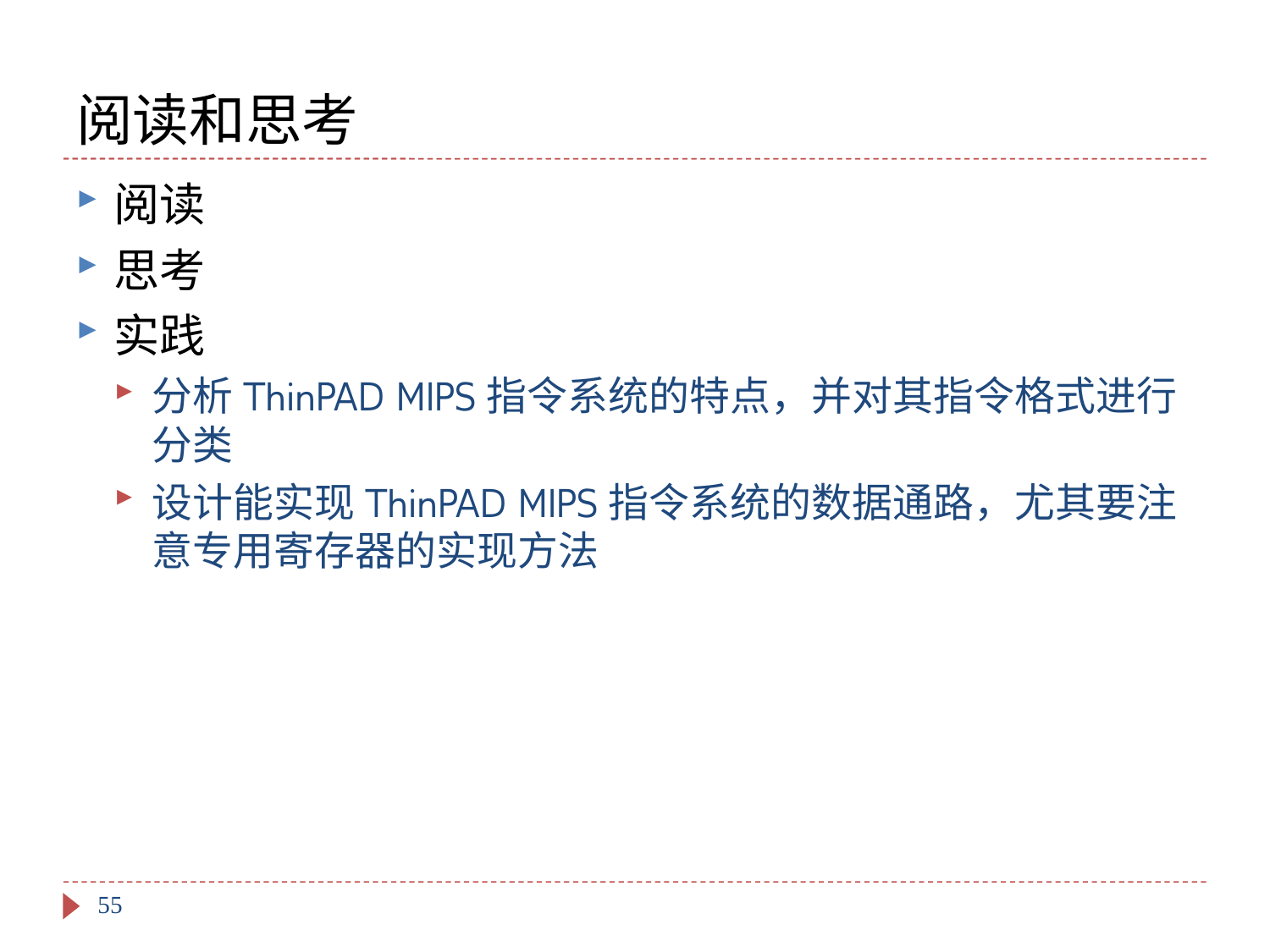

# 阅读和思考
阅读
思考
实践
分析ThinPAD MIPS指令系统的特点，并对其指令格式进行分类
设计能实现ThinPAD MIPS指令系统的数据通路，尤其要注意专用寄存器的实现方法

55